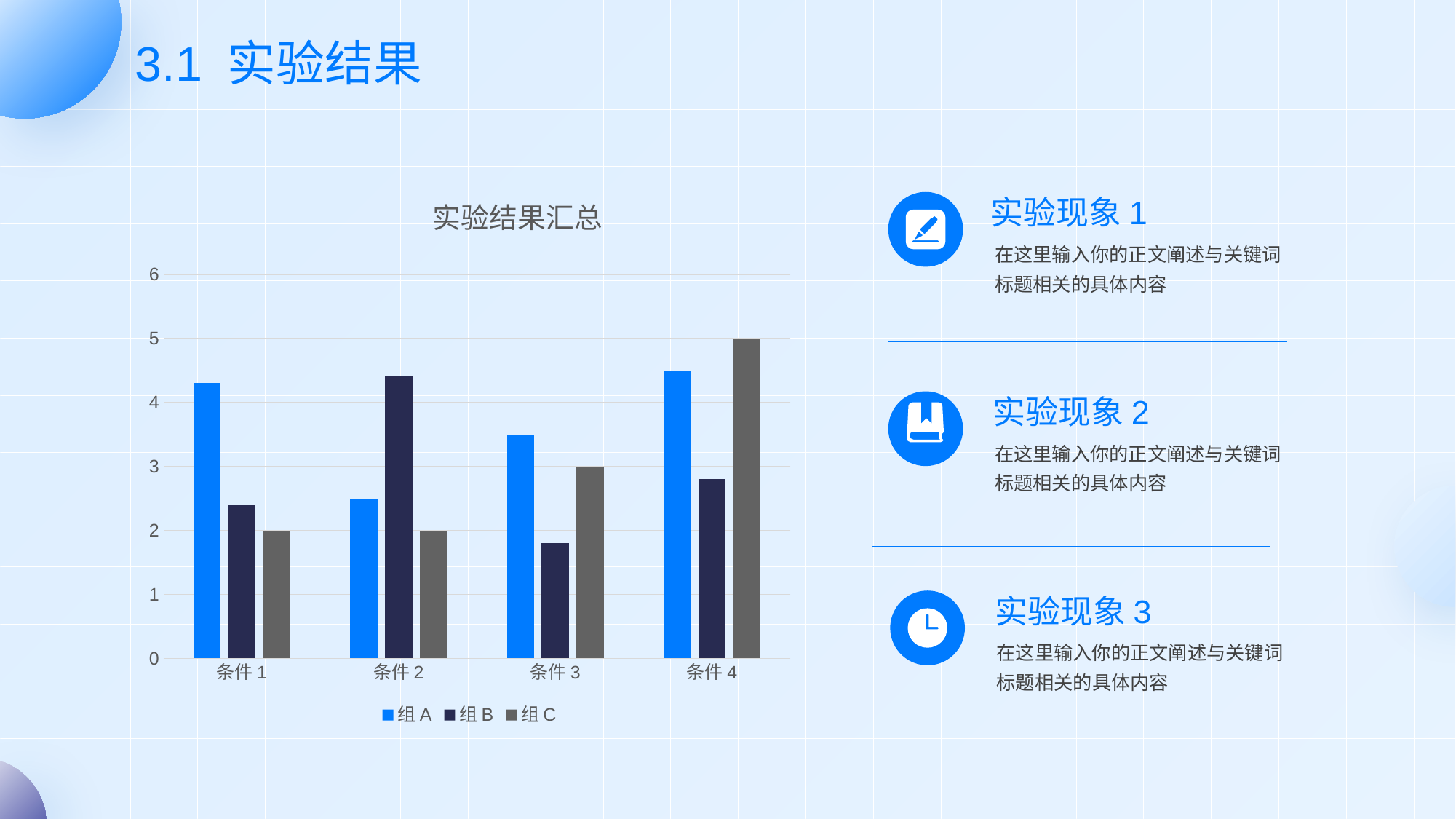

# 3.1 实验结果

### Chart: 实验结果汇总

| Category | 组A | 组B | 组C |
|---|---|---|---|
| 条件1 | 4.3 | 2.4 | 2.0 |
| 条件2 | 2.5 | 4.4 | 2.0 |
| 条件3 | 3.5 | 1.8 | 3.0 |
| 条件4 | 4.5 | 2.8 | 5.0 |
实验现象1

在这里输入你的正文阐述与关键词标题相关的具体内容

实验现象2

在这里输入你的正文阐述与关键词标题相关的具体内容

实验现象3

在这里输入你的正文阐述与关键词标题相关的具体内容